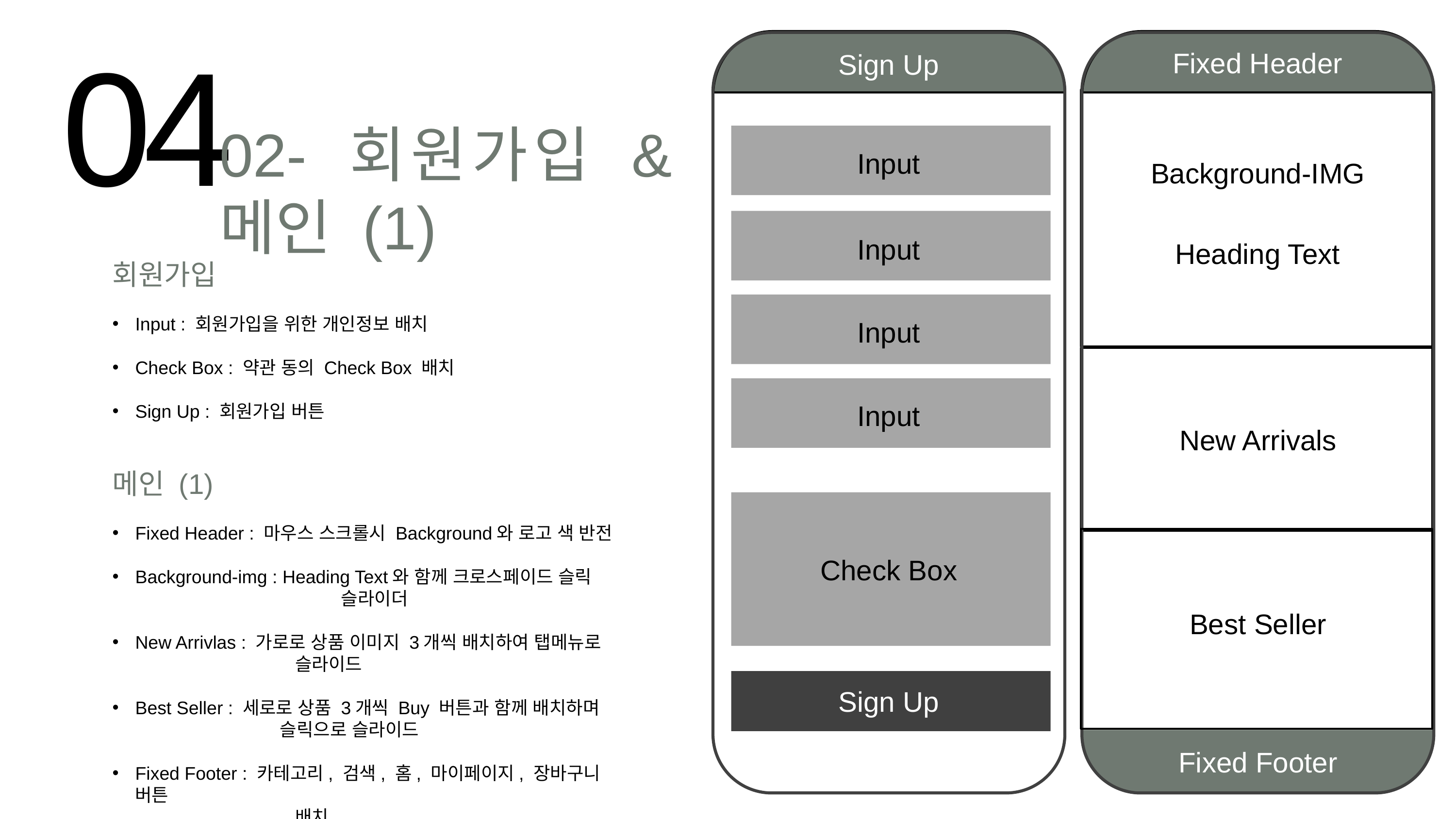

04

Fixed Header
Sign Up

02- 회원가입 & 메인 (1)

Input
Background-IMG

Input
Heading Text
회원가입

Input : 회원가입을 위한 개인정보 배치

Check Box : 약관 동의 Check Box 배치

Sign Up : 회원가입 버튼

Input

Input
New Arrivals
메인 (1)

Fixed Header : 마우스 스크롤시 Background와 로고 색 반전

Background-img : Heading Text와 함께 크로스페이드 슬릭
                                            슬라이더

New Arrivlas : 가로로 상품 이미지 3개씩 배치하여 탭메뉴로
                                   슬라이드

Best Seller : 세로로 상품 3개씩 Buy 버튼과 함께 배치하며
                                슬릭으로 슬라이드

Fixed Footer : 카테고리, 검색, 홈, 마이페이지, 장바구니 버튼
                                   배치

Check Box
Best Seller

Sign Up

Fixed Footer